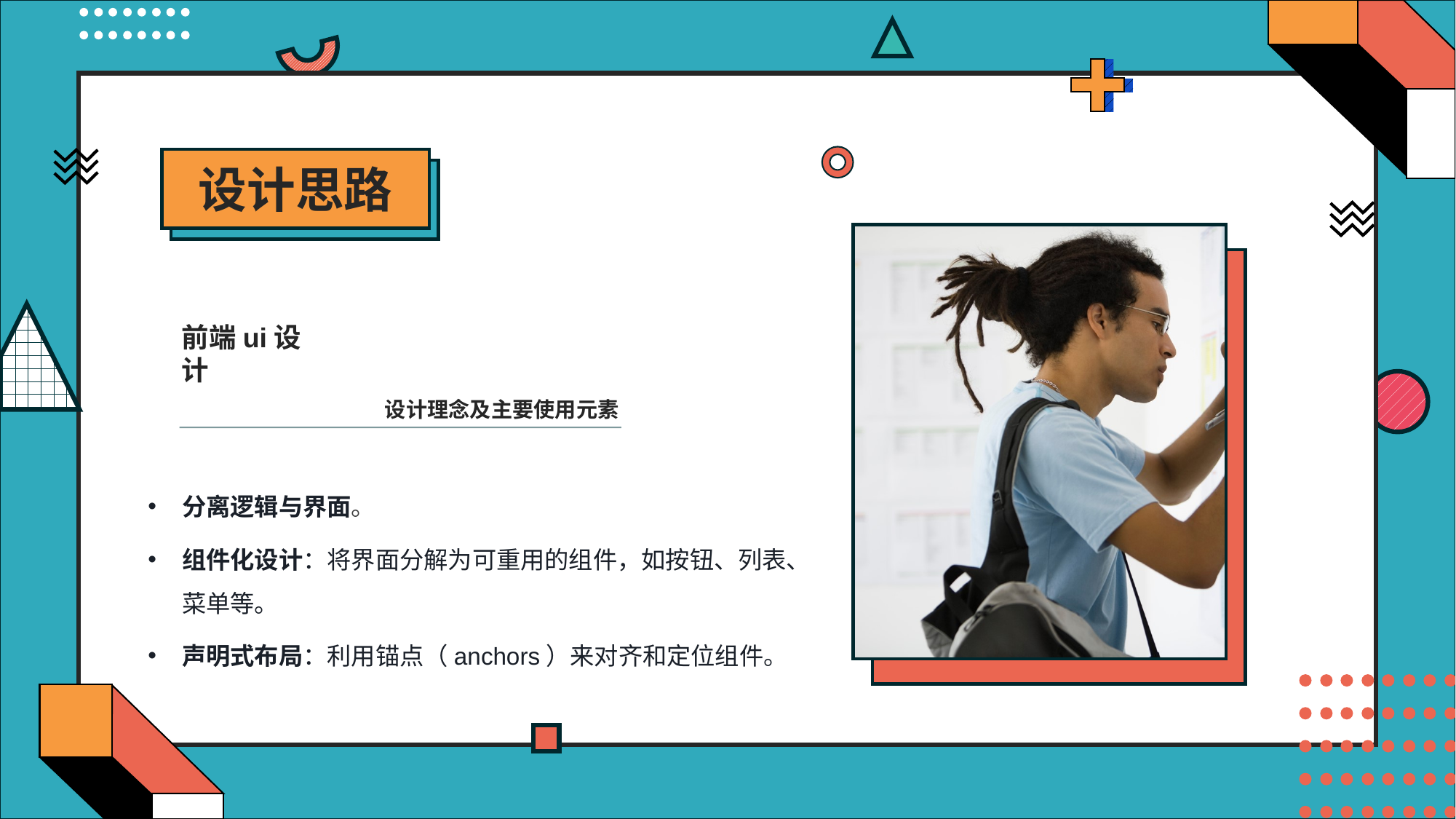

设计思路

前端ui设计
设计理念及主要使用元素
分离逻辑与界面。
组件化设计：将界面分解为可重用的组件，如按钮、列表、菜单等。
声明式布局：利用锚点（anchors）来对齐和定位组件。